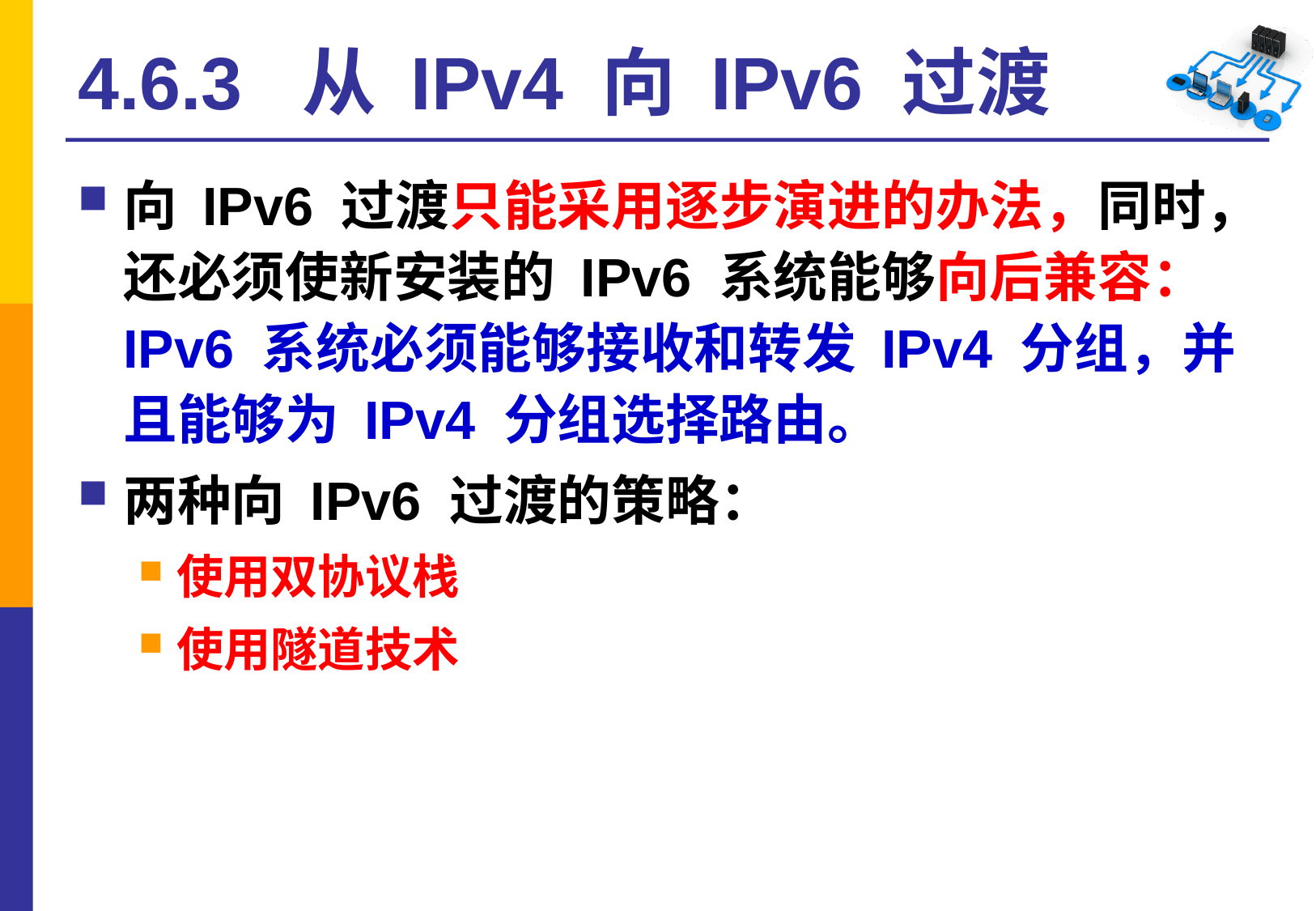

# 4.6.3  从 IPv4 向 IPv6 过渡
向 IPv6 过渡只能采用逐步演进的办法，同时，还必须使新安装的 IPv6 系统能够向后兼容：IPv6 系统必须能够接收和转发 IPv4 分组，并且能够为 IPv4 分组选择路由。
两种向 IPv6 过渡的策略：
使用双协议栈
使用隧道技术